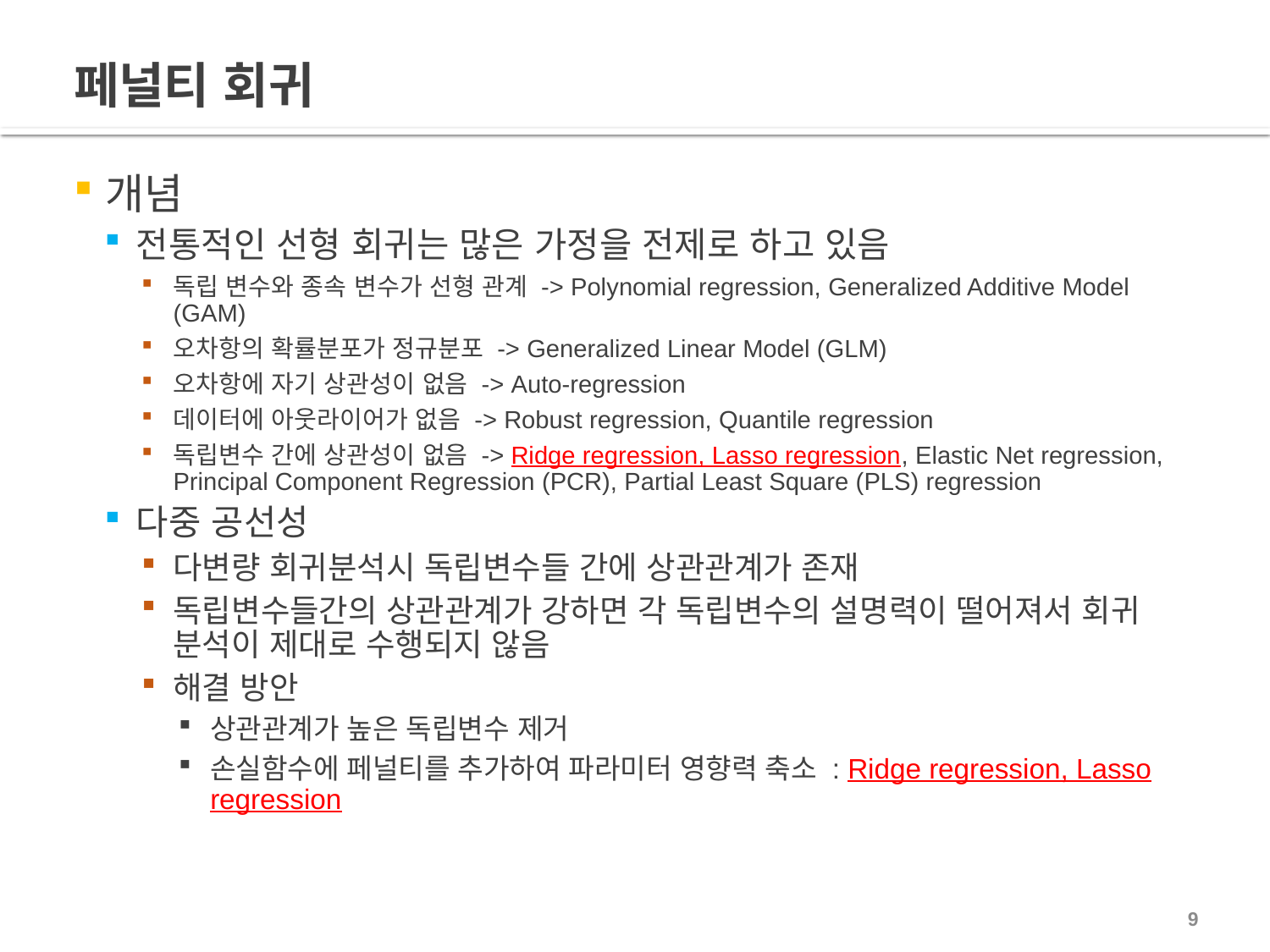

# 페널티 회귀
개념
전통적인 선형 회귀는 많은 가정을 전제로 하고 있음
독립 변수와 종속 변수가 선형 관계 -> Polynomial regression, Generalized Additive Model (GAM)
오차항의 확률분포가 정규분포 -> Generalized Linear Model (GLM)
오차항에 자기 상관성이 없음 -> Auto-regression
데이터에 아웃라이어가 없음 -> Robust regression, Quantile regression
독립변수 간에 상관성이 없음 -> Ridge regression, Lasso regression, Elastic Net regression, Principal Component Regression (PCR), Partial Least Square (PLS) regression
다중 공선성
다변량 회귀분석시 독립변수들 간에 상관관계가 존재
독립변수들간의 상관관계가 강하면 각 독립변수의 설명력이 떨어져서 회귀 분석이 제대로 수행되지 않음
해결 방안
상관관계가 높은 독립변수 제거
손실함수에 페널티를 추가하여 파라미터 영향력 축소 : Ridge regression, Lasso regression
9